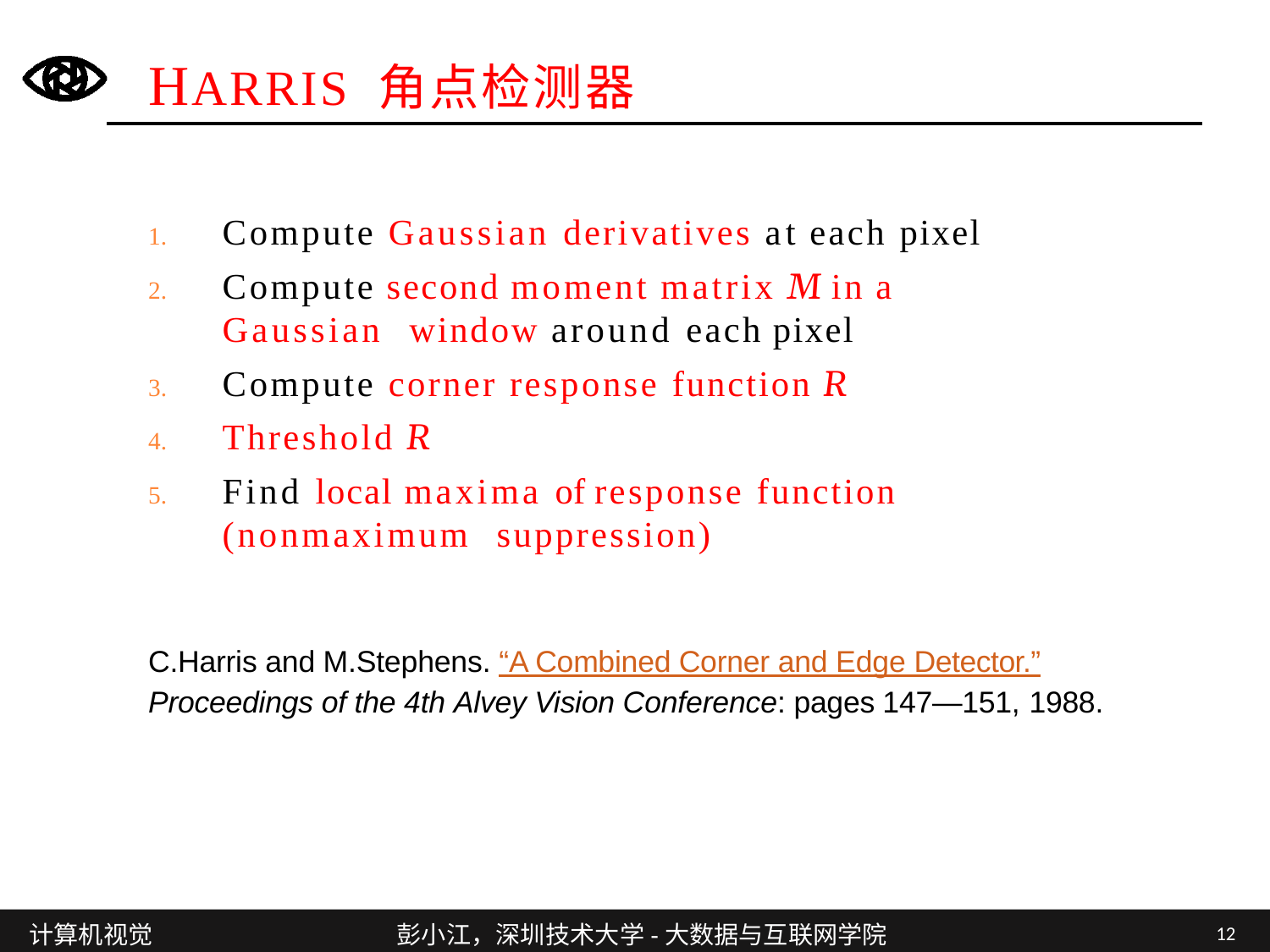

# HARRIS 角点检测器
Compute Gaussian derivatives at each pixel
Compute second moment matrix M in a Gaussian  window around each pixel
Compute corner response function R
Threshold R
Find local maxima of response function (nonmaximum  suppression)

C.Harris and M.Stephens. “A Combined Corner and Edge Detector.”
Proceedings of the 4th Alvey Vision Conference: pages 147—151, 1988.